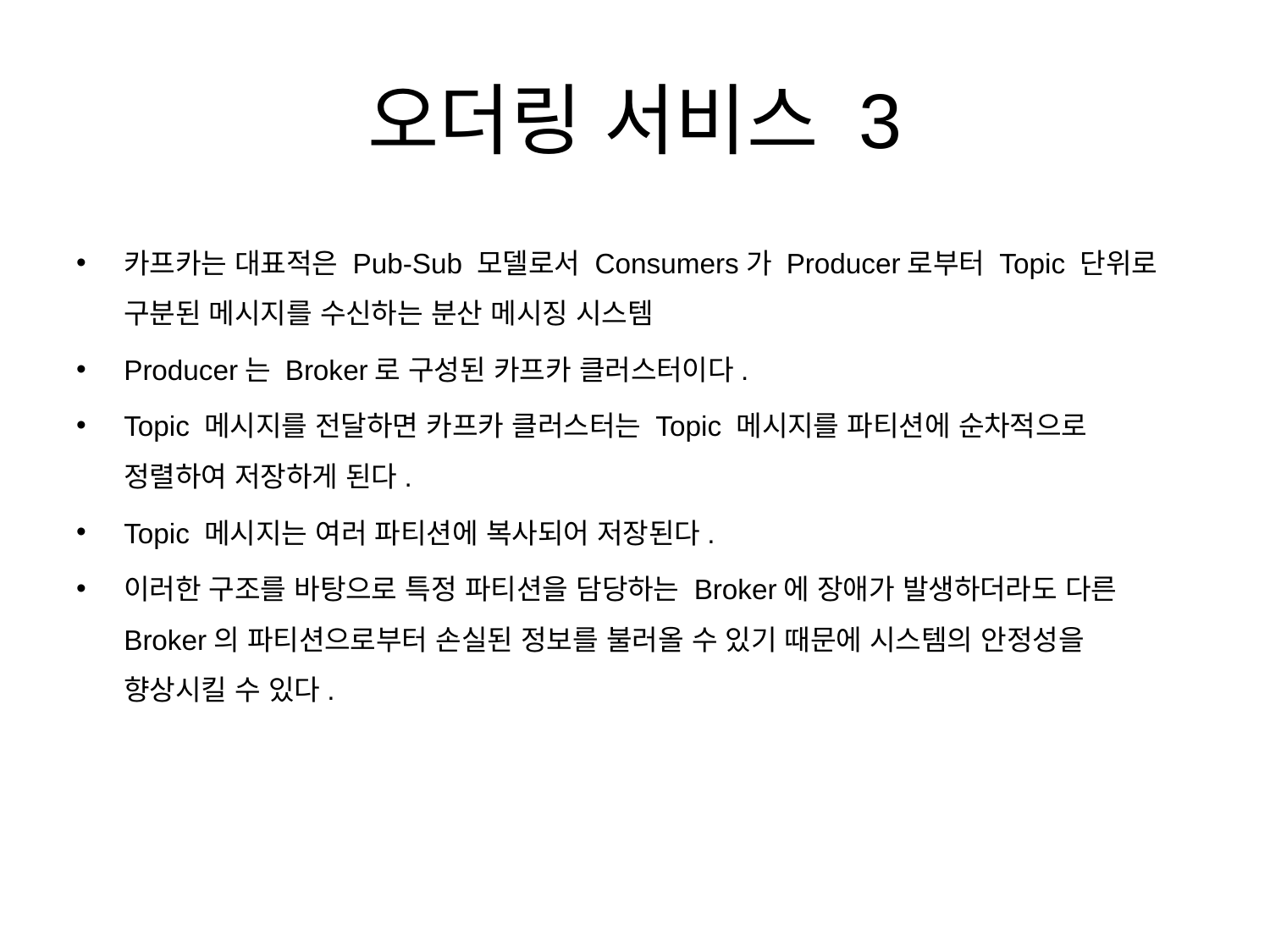

# 오더링 서비스 3
카프카는 대표적은 Pub-Sub 모델로서 Consumers가 Producer로부터 Topic 단위로 구분된 메시지를 수신하는 분산 메시징 시스템
Producer는 Broker로 구성된 카프카 클러스터이다.
Topic 메시지를 전달하면 카프카 클러스터는 Topic 메시지를 파티션에 순차적으로 정렬하여 저장하게 된다.
Topic 메시지는 여러 파티션에 복사되어 저장된다.
이러한 구조를 바탕으로 특정 파티션을 담당하는 Broker에 장애가 발생하더라도 다른 Broker의 파티션으로부터 손실된 정보를 불러올 수 있기 때문에 시스템의 안정성을 향상시킬 수 있다.